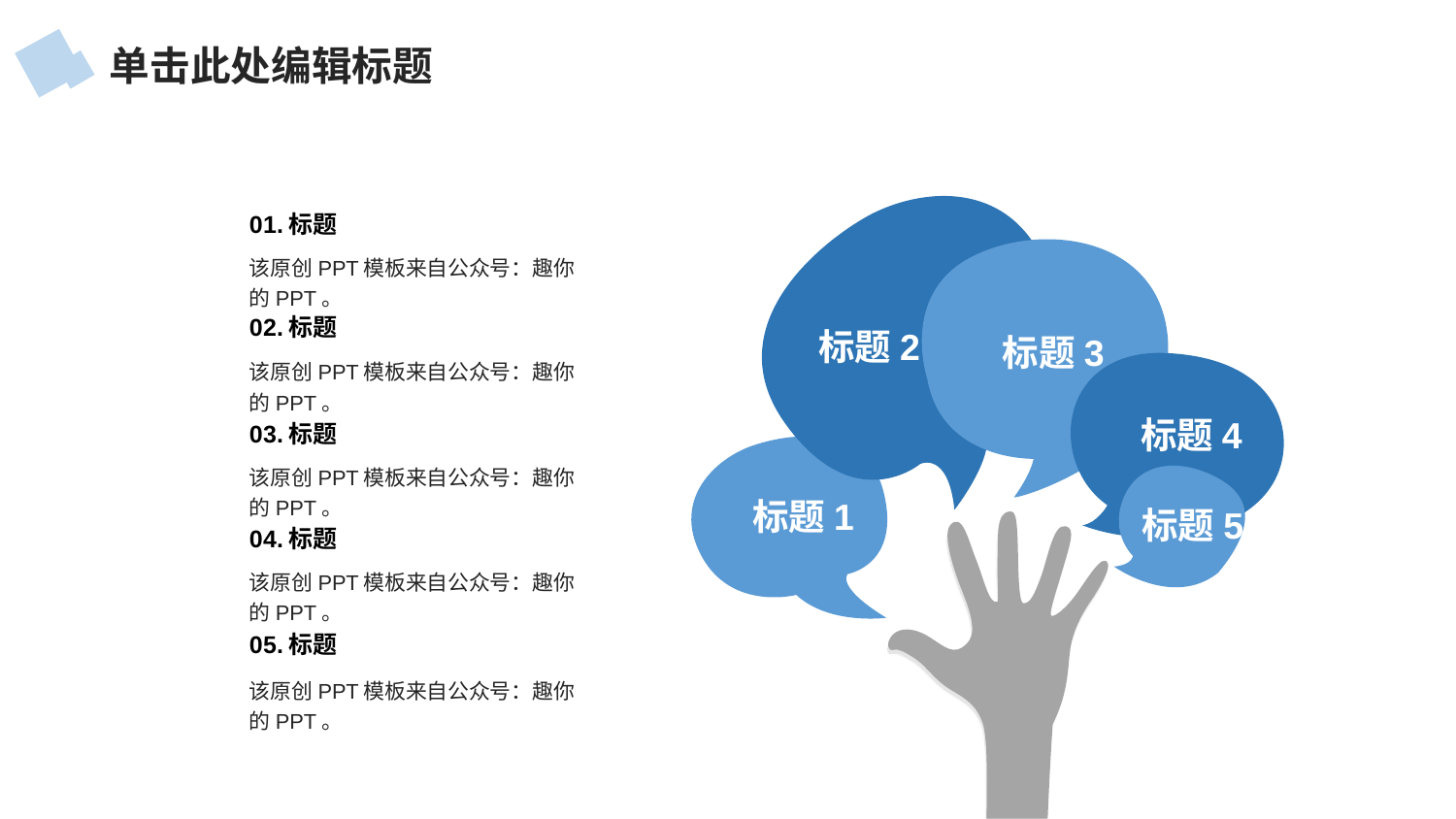

单击此处编辑标题

标题2
标题3

标题4

标题1
标题5

01.标题
该原创PPT模板来自公众号：趣你的PPT。

02.标题
该原创PPT模板来自公众号：趣你的PPT。
03.标题
该原创PPT模板来自公众号：趣你的PPT。
04.标题
该原创PPT模板来自公众号：趣你的PPT。
05.标题
该原创PPT模板来自公众号：趣你的PPT。